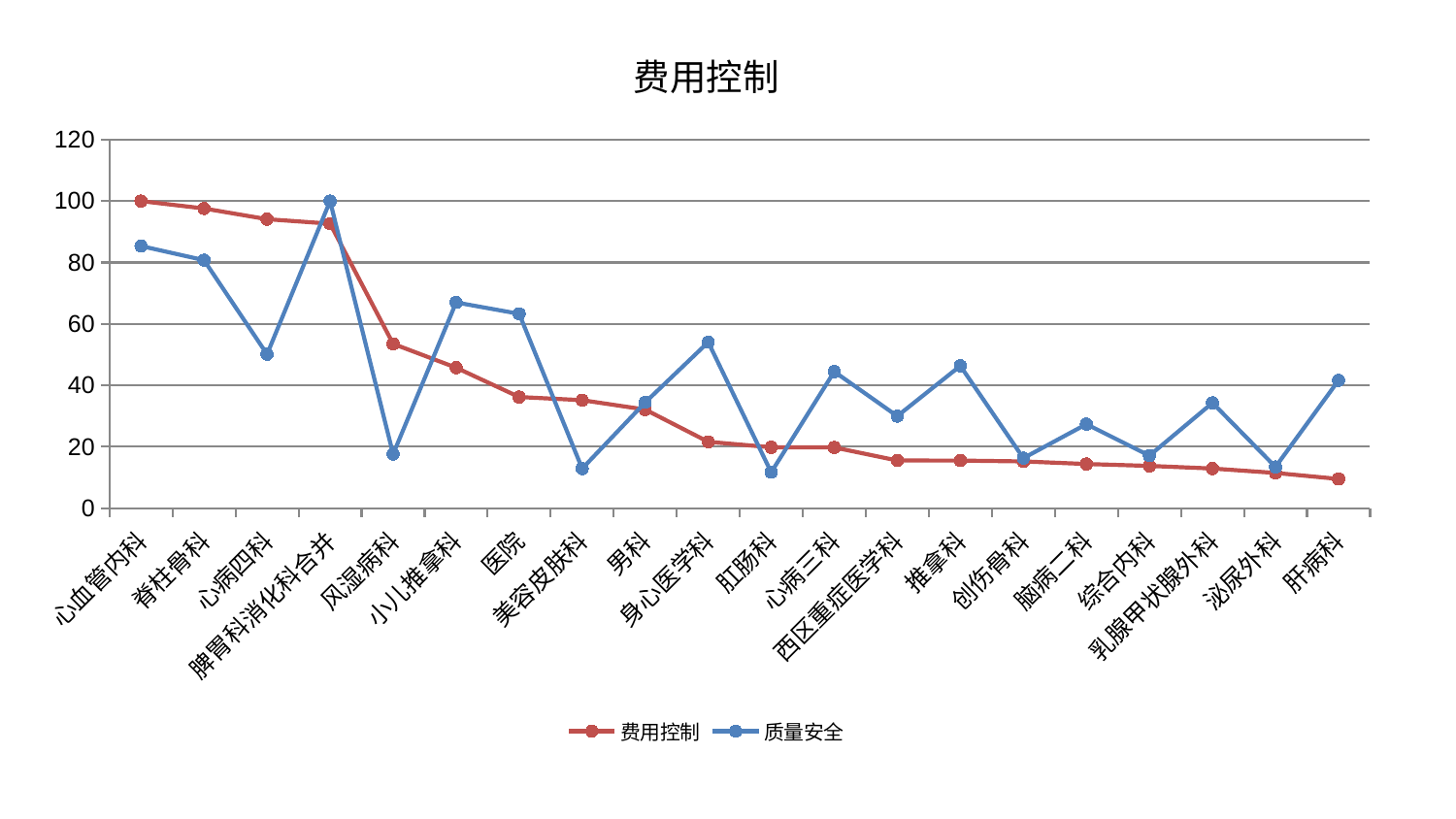

### Chart: 费用控制

| Category | 费用控制 | 质量安全 |
|---|---|---|
| 心血管内科 | 100.0 | 85.3836115186383 |
| 脊柱骨科 | 97.58945576912986 | 80.76516959676731 |
| 心病四科 | 94.10235391897493 | 50.147215933454255 |
| 脾胃科消化科合并 | 92.65609167197935 | 100.00000000000001 |
| 风湿病科 | 53.543808421252486 | 17.602087486439668 |
| 小儿推拿科 | 45.77909678467999 | 67.00543141423947 |
| 医院 | 36.20539077502373 | 63.31292349723919 |
| 美容皮肤科 | 35.17886545482832 | 12.922306131360937 |
| 男科 | 32.12618830637528 | 34.46343471184257 |
| 身心医学科 | 21.632134868016237 | 54.08736005542333 |
| 肛肠科 | 19.845417710631427 | 11.711925507725354 |
| 心病三科 | 19.800475751513872 | 44.48875640565969 |
| 西区重症医学科 | 15.550864024169766 | 30.00040573936189 |
| 推拿科 | 15.527116880309183 | 46.37160158877645 |
| 创伤骨科 | 15.240531251075828 | 16.31710142748561 |
| 脑病二科 | 14.407200848068255 | 27.3772259911638 |
| 综合内科 | 13.783479216155625 | 17.135064778175746 |
| 乳腺甲状腺外科 | 12.930167061699375 | 34.31490041474065 |
| 泌尿外科 | 11.494646857456733 | 13.448501665566095 |
| 肝病科 | 9.541247235546546 | 41.64154669012274 |
237